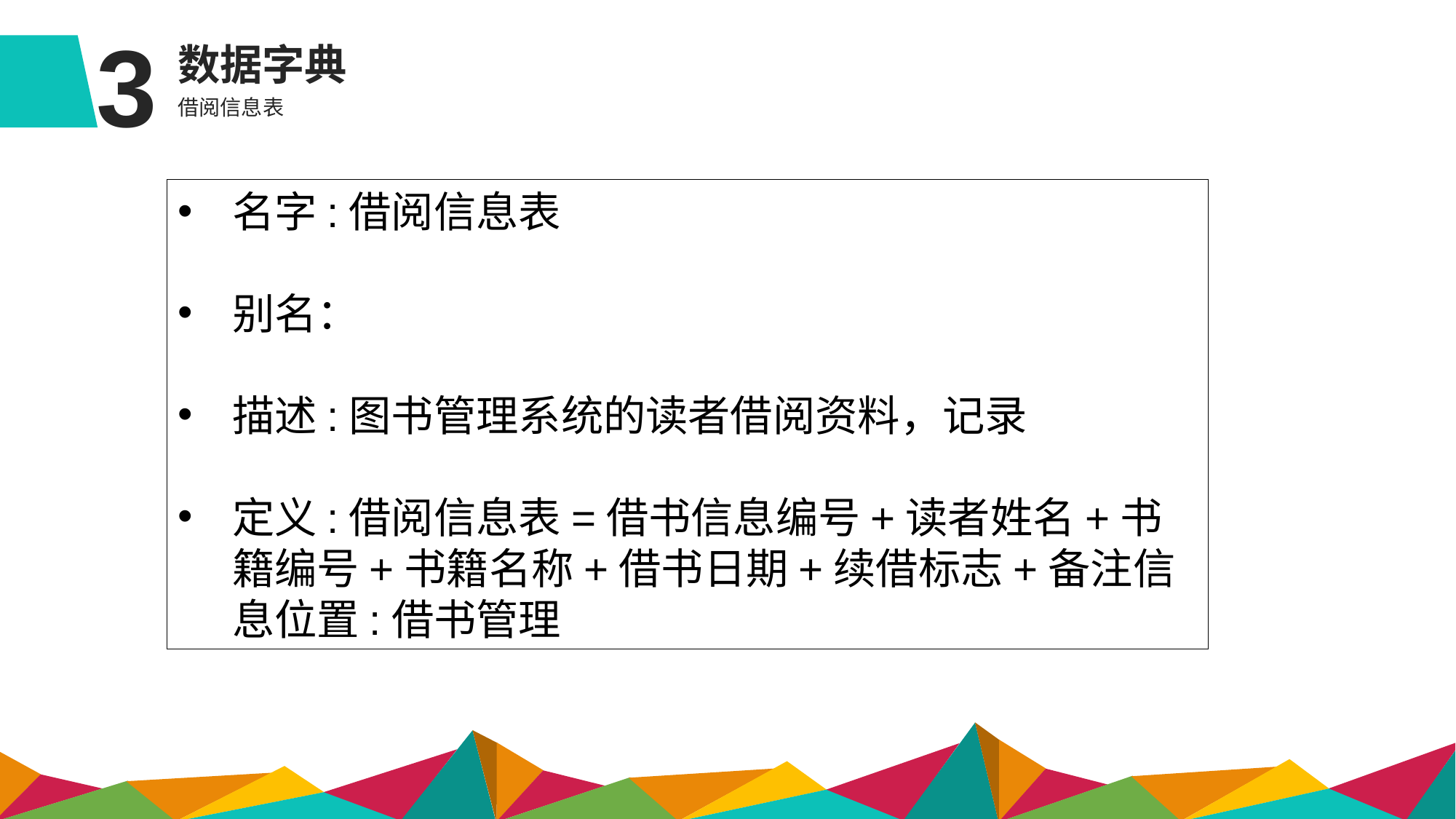

3
数据字典
借阅信息表
名字:借阅信息表

别名：

描述:图书管理系统的读者借阅资料，记录

定义:借阅信息表=借书信息编号+读者姓名+书籍编号+书籍名称+借书日期+续借标志+备注信息位置:借书管理